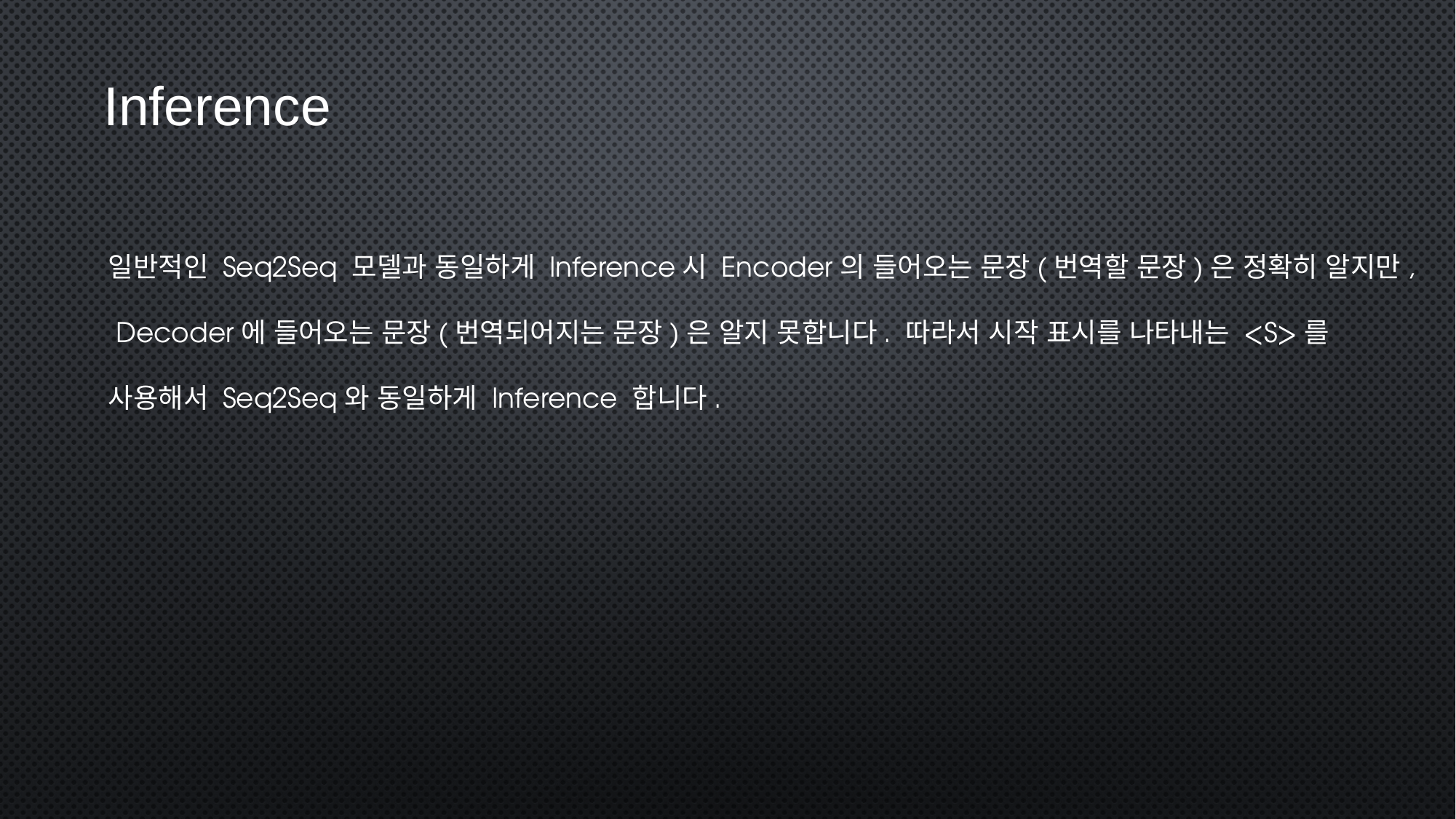

Inference
일반적인 Seq2Seq 모델과 동일하게 Inference시 Encoder의 들어오는 문장(번역할 문장)은 정확히 알지만,

 Decoder에 들어오는 문장(번역되어지는 문장)은 알지 못합니다. 따라서 시작 표시를 나타내는 <S>를

사용해서 Seq2Seq와 동일하게 Inference 합니다.